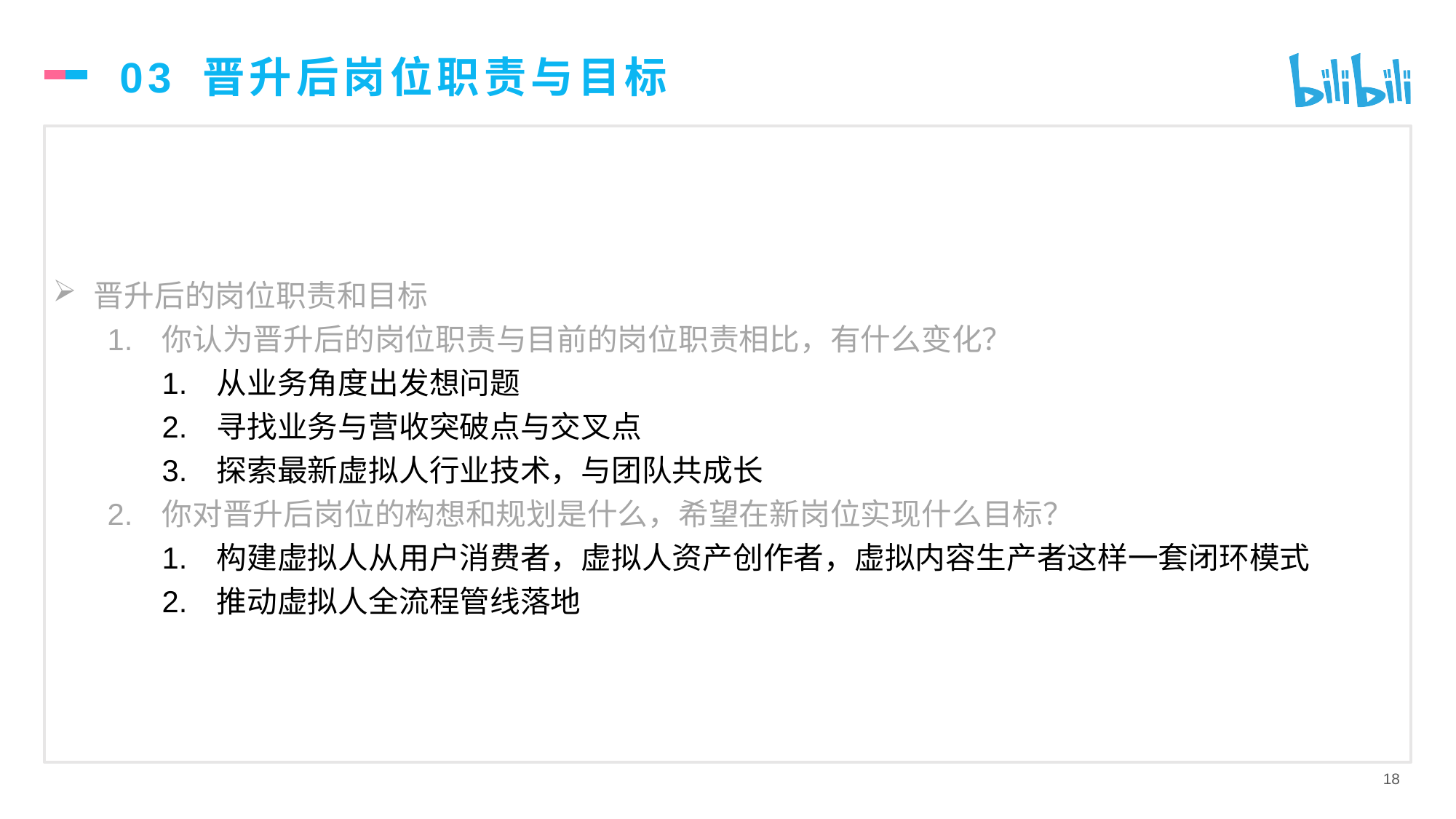

# 03 晋升后岗位职责与目标
晋升后的岗位职责和目标
你认为晋升后的岗位职责与目前的岗位职责相比，有什么变化？
从业务角度出发想问题
寻找业务与营收突破点与交叉点
探索最新虚拟人行业技术，与团队共成长
你对晋升后岗位的构想和规划是什么，希望在新岗位实现什么目标？
构建虚拟人从用户消费者，虚拟人资产创作者，虚拟内容生产者这样一套闭环模式
推动虚拟人全流程管线落地